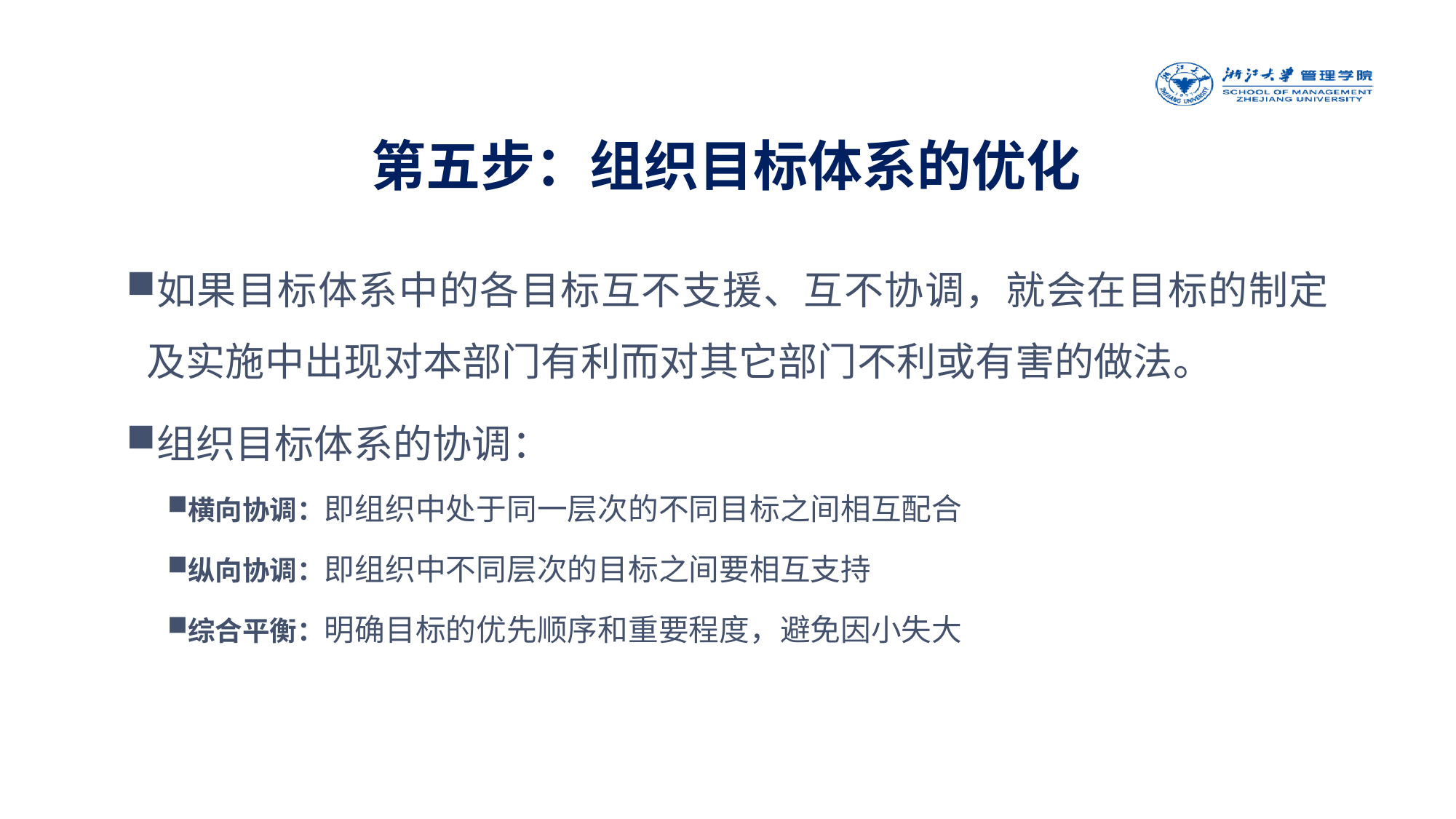

第五步：组织目标体系的优化
如果目标体系中的各目标互不支援、互不协调，就会在目标的制定及实施中出现对本部门有利而对其它部门不利或有害的做法。
组织目标体系的协调：
横向协调：即组织中处于同一层次的不同目标之间相互配合
纵向协调：即组织中不同层次的目标之间要相互支持
综合平衡：明确目标的优先顺序和重要程度，避免因小失大